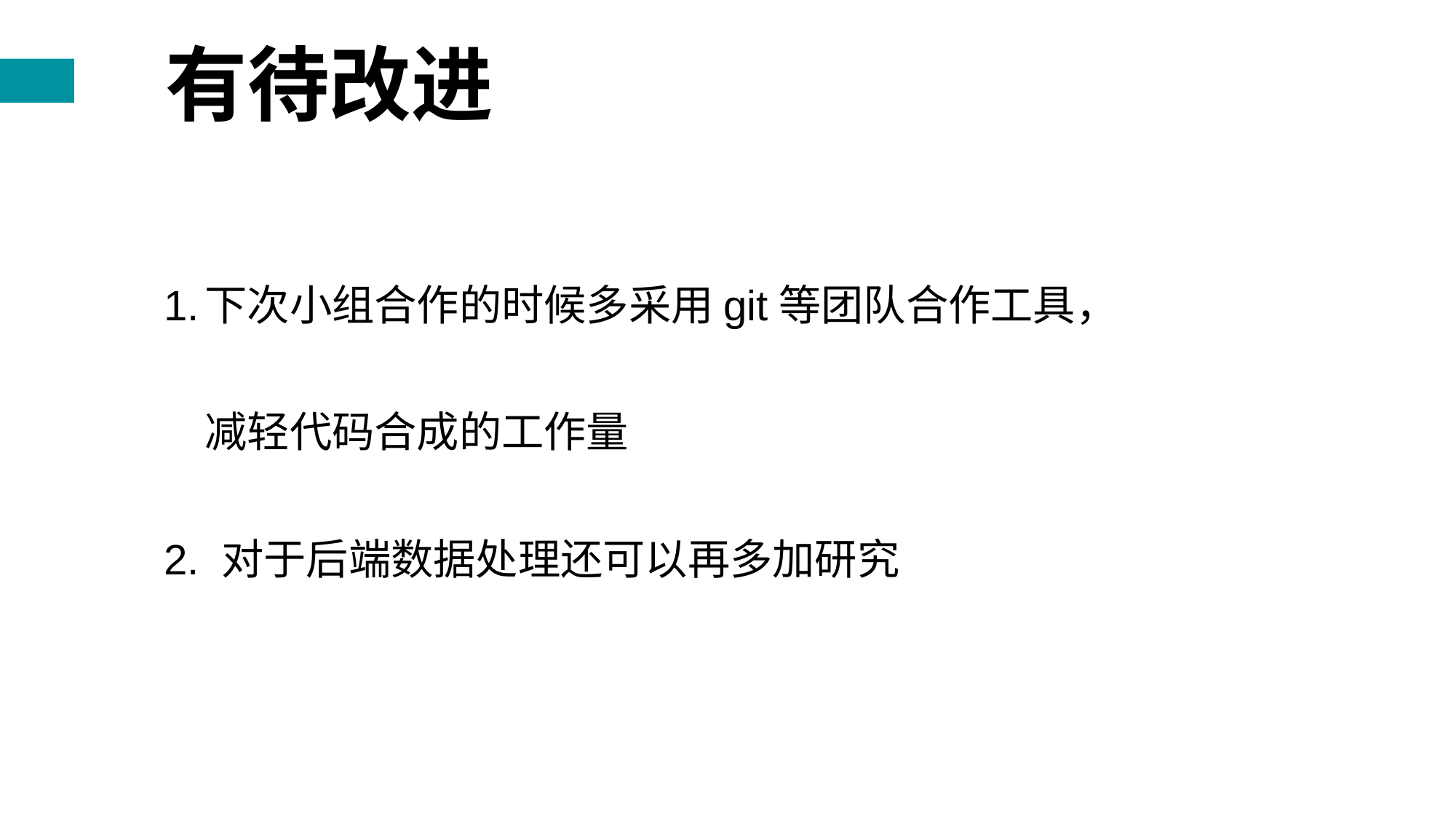

有待改进

下次小组合作的时候多采用git等团队合作工具，减轻代码合成的工作量
2. 对于后端数据处理还可以再多加研究